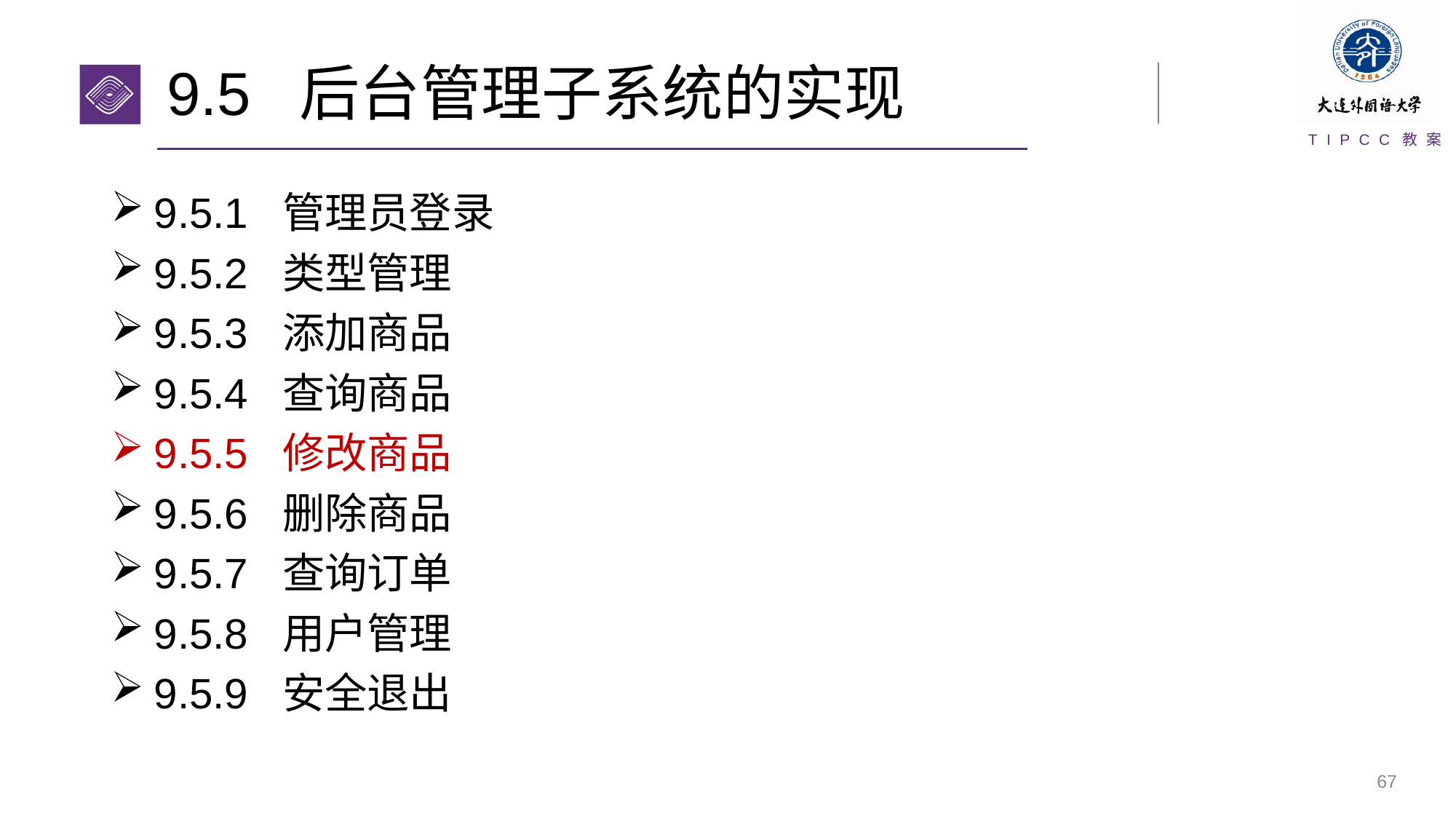

# 9.5  后台管理子系统的实现
9.5.1  管理员登录
9.5.2  类型管理
9.5.3  添加商品
9.5.4  查询商品
9.5.5  修改商品
9.5.6  删除商品
9.5.7  查询订单
9.5.8  用户管理
9.5.9  安全退出
67